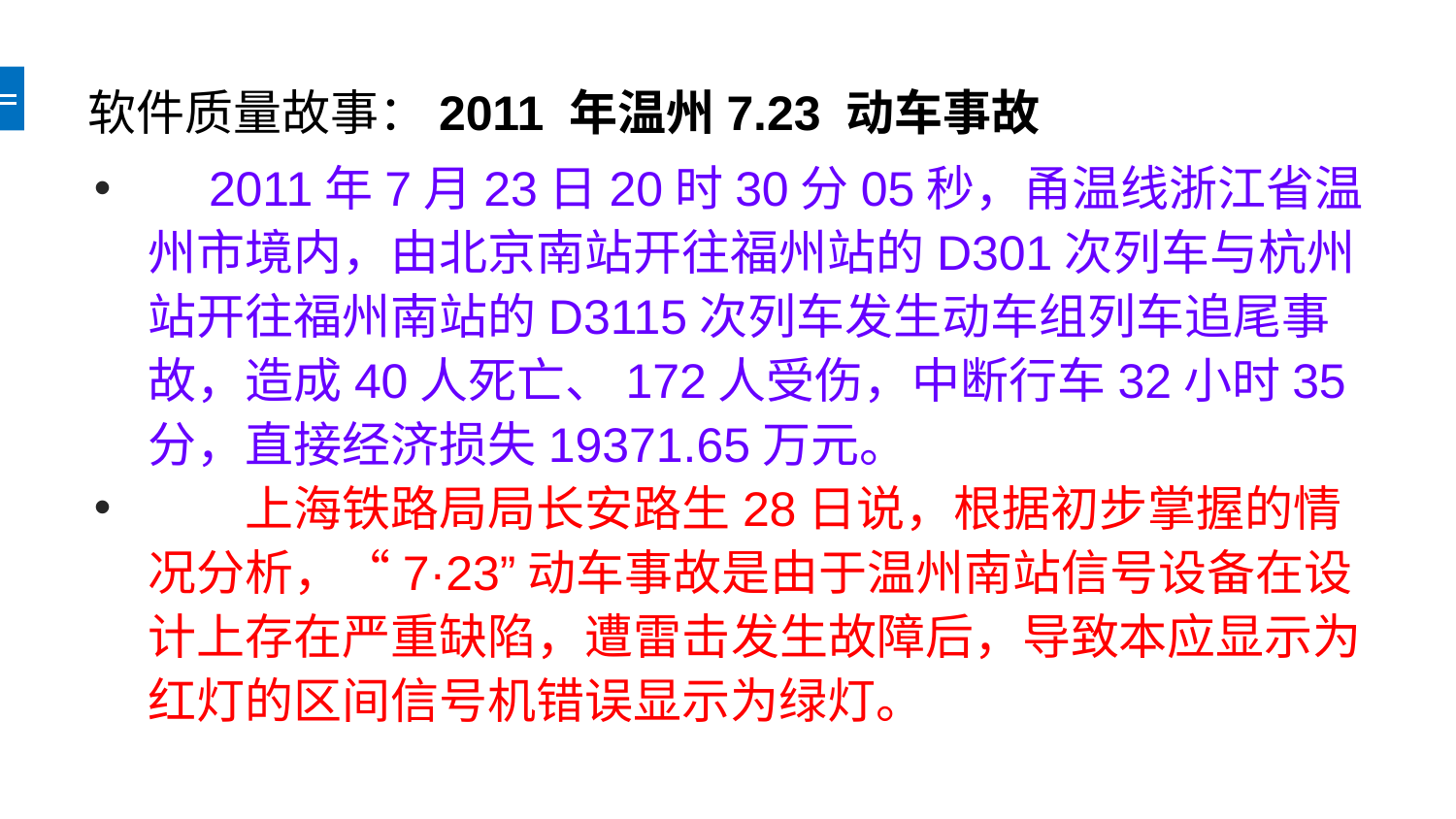

# 软件质量故事：2011 年温州7.23 动车事故
　2011年7月23日20时30分05秒，甬温线浙江省温州市境内，由北京南站开往福州站的D301次列车与杭州站开往福州南站的D3115次列车发生动车组列车追尾事故，造成40人死亡、172人受伤，中断行车32小时35分，直接经济损失19371.65万元。
　　上海铁路局局长安路生28日说，根据初步掌握的情况分析，“7·23”动车事故是由于温州南站信号设备在设计上存在严重缺陷，遭雷击发生故障后，导致本应显示为红灯的区间信号机错误显示为绿灯。